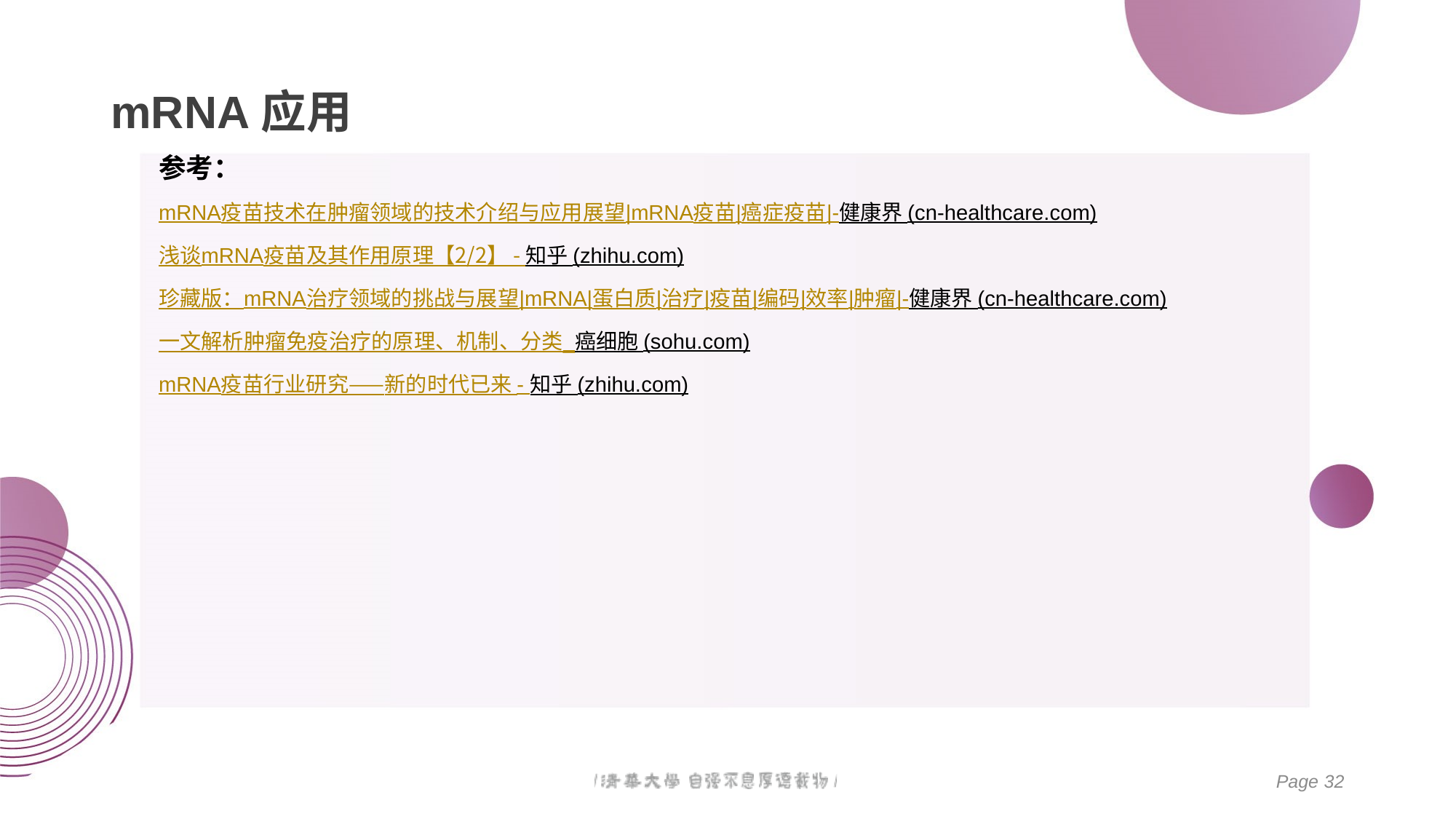

# mRNA应用
参考：
mRNA疫苗技术在肿瘤领域的技术介绍与应用展望|mRNA疫苗|癌症疫苗|-健康界 (cn-healthcare.com)
浅谈mRNA疫苗及其作用原理【2/2】 - 知乎 (zhihu.com)
珍藏版：mRNA治疗领域的挑战与展望|mRNA|蛋白质|治疗|疫苗|编码|效率|肿瘤|-健康界 (cn-healthcare.com)
一文解析肿瘤免疫治疗的原理、机制、分类_癌细胞 (sohu.com)
mRNA疫苗行业研究——新的时代已来 - 知乎 (zhihu.com)
Page 32